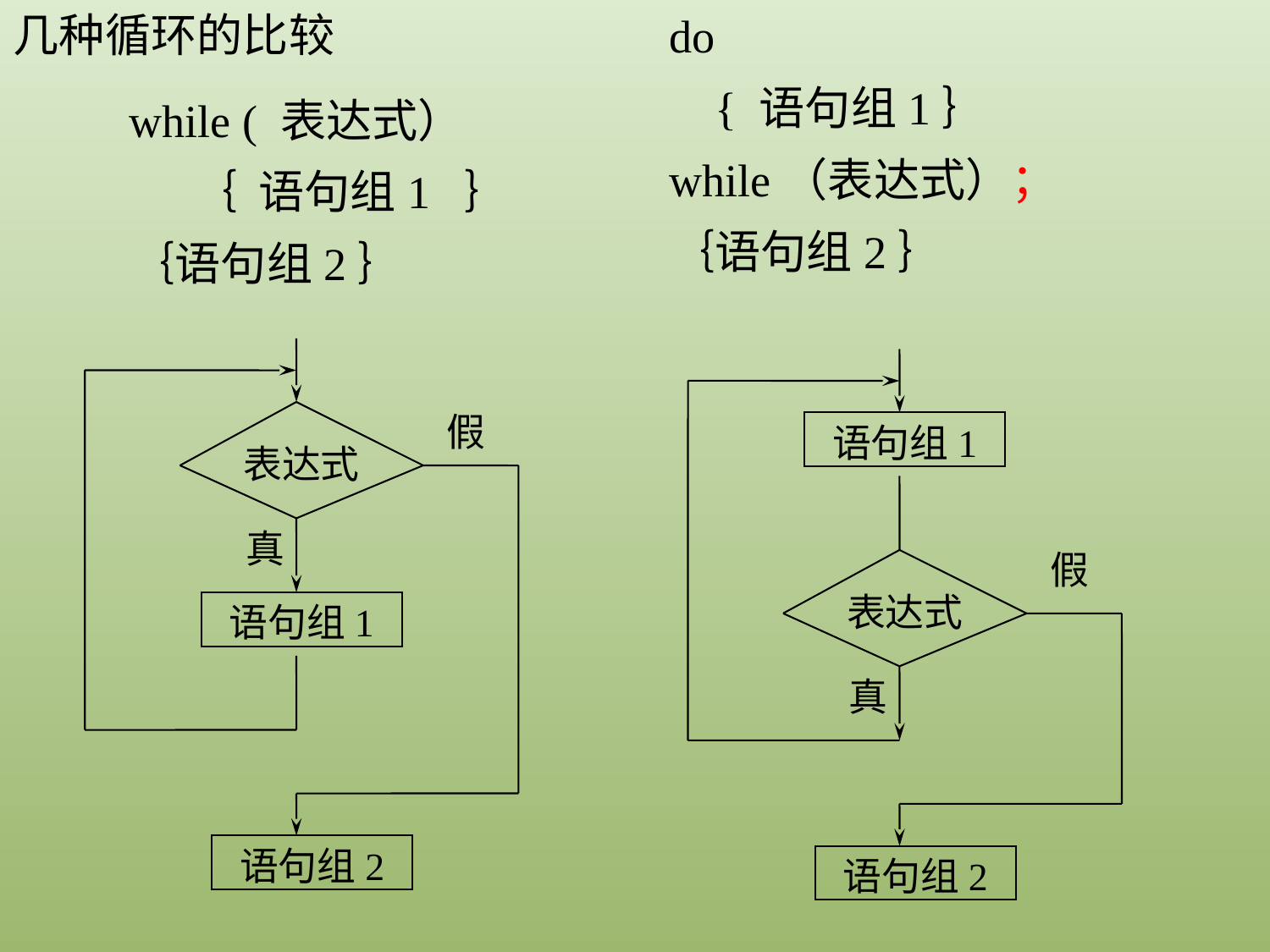

几种循环的比较
do
    { 语句组1｝
while（表达式）；
｛语句组2｝
while ( 表达式）
     ｛  语句组1  ｝
｛语句组2｝

假
表达式

真

语句组1

语句组2

语句组1

假

表达式

真

语句组2
138